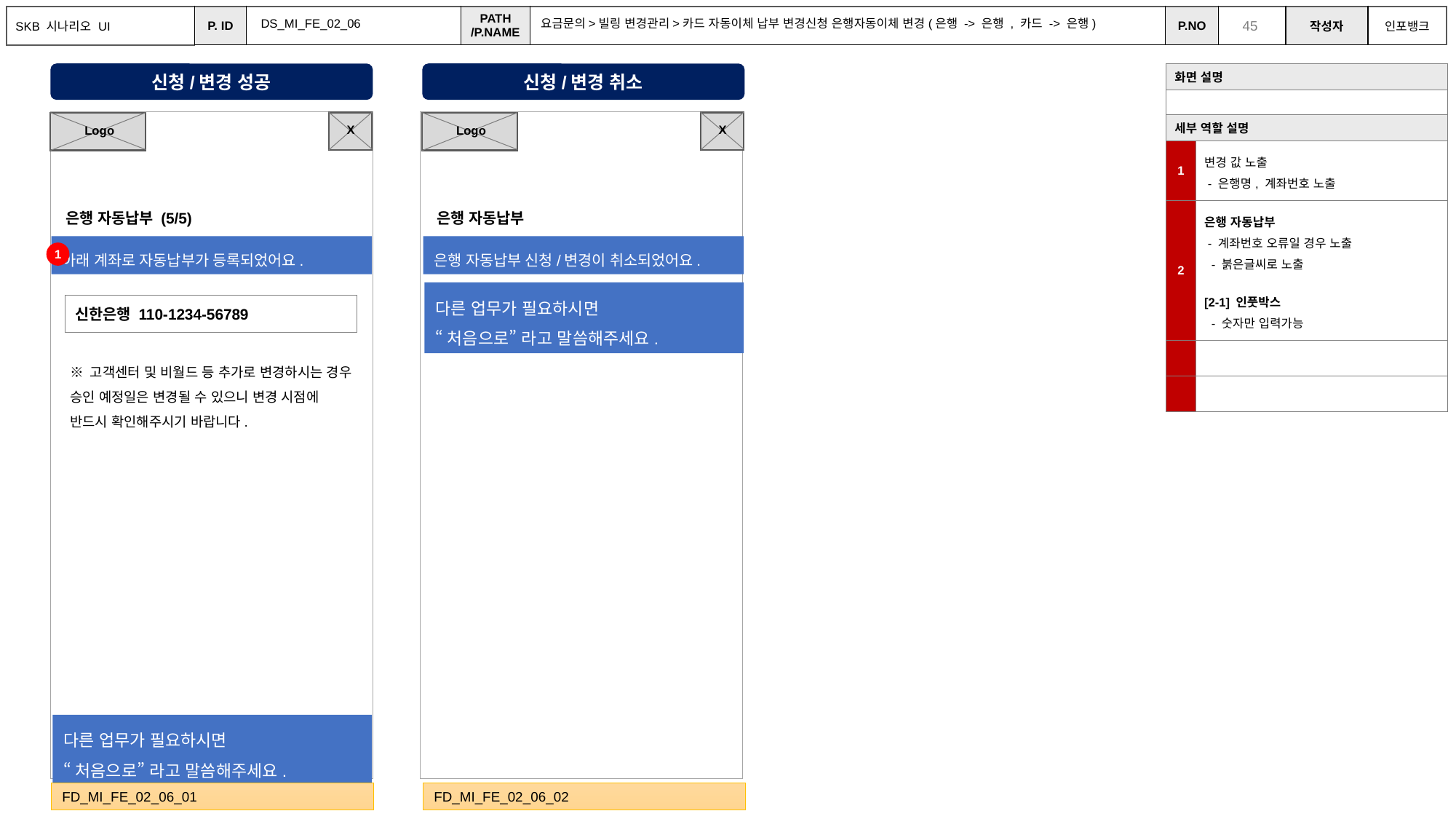

DS_MI_FE_02_06
요금문의>빌링 변경관리>카드 자동이체 납부 변경신청 은행자동이체 변경(은행 -> 은행 , 카드 -> 은행)
신청/변경 성공
신청/변경 취소
| 화면 설명 |  |
| --- | --- |
|  |  |
| 세부 역할 설명 |  |
| 1 | 변경 값 노출 - 은행명, 계좌번호 노출 |
| 2 | 은행 자동납부 - 계좌번호 오류일 경우 노출 - 붉은글씨로 노출 [2-1] 인풋박스 - 숫자만 입력가능 |
|  |  |
|  |  |

X

X

Logo

Logo
은행 자동납부 (5/5)
은행 자동납부
아래 계좌로 자동납부가 등록되었어요.
은행 자동납부 신청/변경이 취소되었어요.
1
다른 업무가 필요하시면
“처음으로” 라고 말씀해주세요.
신한은행 110-1234-56789
※ 고객센터 및 비월드 등 추가로 변경하시는 경우 승인 예정일은 변경될 수 있으니 변경 시점에 반드시 확인해주시기 바랍니다.
다른 업무가 필요하시면
“처음으로” 라고 말씀해주세요.
FD_MI_FE_02_06_01
FD_MI_FE_02_06_02